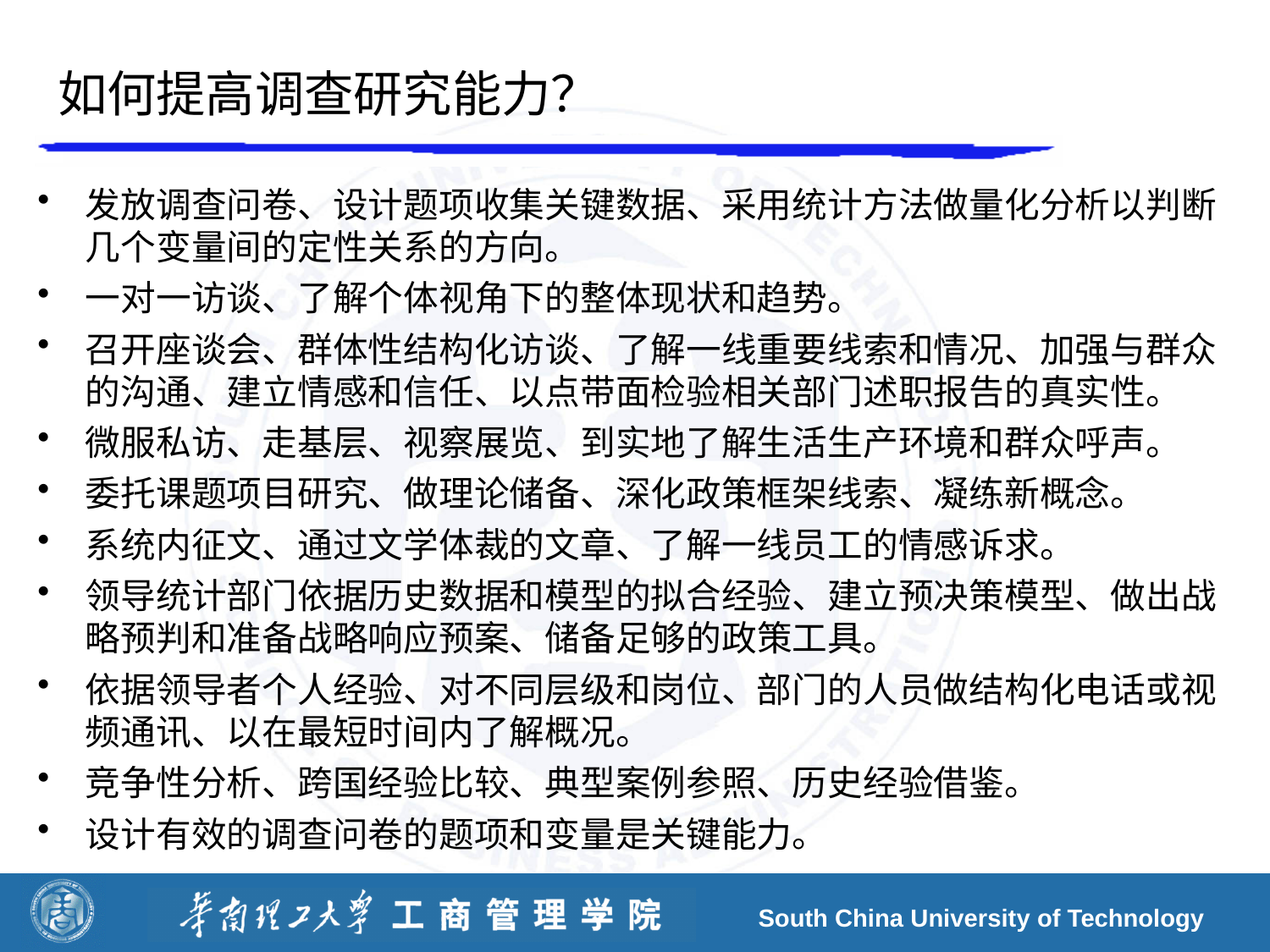

# 如何提高调查研究能力？
发放调查问卷、设计题项收集关键数据、采用统计方法做量化分析以判断几个变量间的定性关系的方向。
一对一访谈、了解个体视角下的整体现状和趋势。
召开座谈会、群体性结构化访谈、了解一线重要线索和情况、加强与群众的沟通、建立情感和信任、以点带面检验相关部门述职报告的真实性。
微服私访、走基层、视察展览、到实地了解生活生产环境和群众呼声。
委托课题项目研究、做理论储备、深化政策框架线索、凝练新概念。
系统内征文、通过文学体裁的文章、了解一线员工的情感诉求。
领导统计部门依据历史数据和模型的拟合经验、建立预决策模型、做出战略预判和准备战略响应预案、储备足够的政策工具。
依据领导者个人经验、对不同层级和岗位、部门的人员做结构化电话或视频通讯、以在最短时间内了解概况。
竞争性分析、跨国经验比较、典型案例参照、历史经验借鉴。
设计有效的调查问卷的题项和变量是关键能力。

South China University of Technology